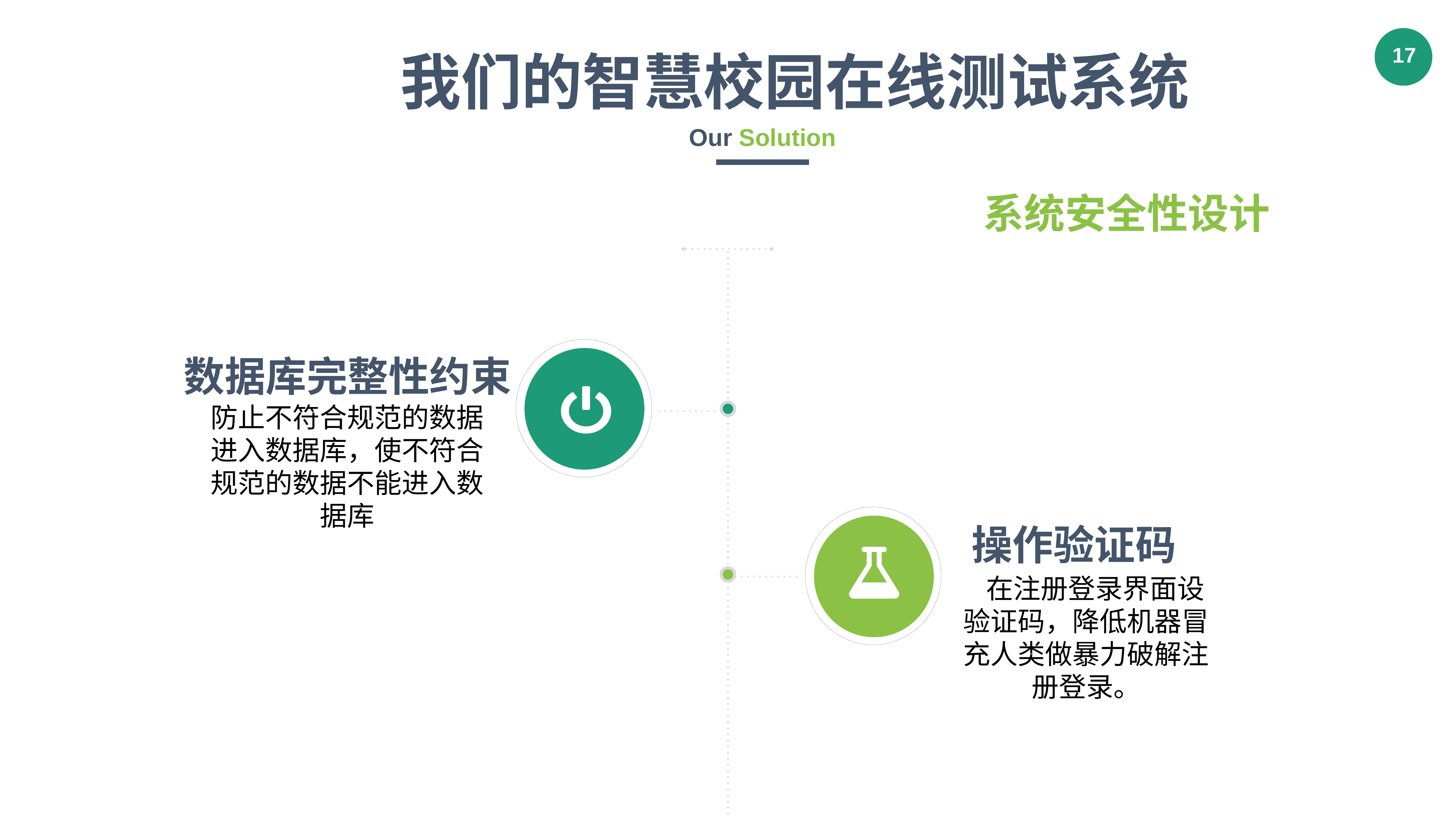

我们的智慧校园在线测试系统
Our Solution

系统安全性设计

数据库完整性约束

防止不符合规范的数据进入数据库，使不符合规范的数据不能进入数据库

操作验证码

在注册登录界面设验证码，降低机器冒充人类做暴力破解注册登录。